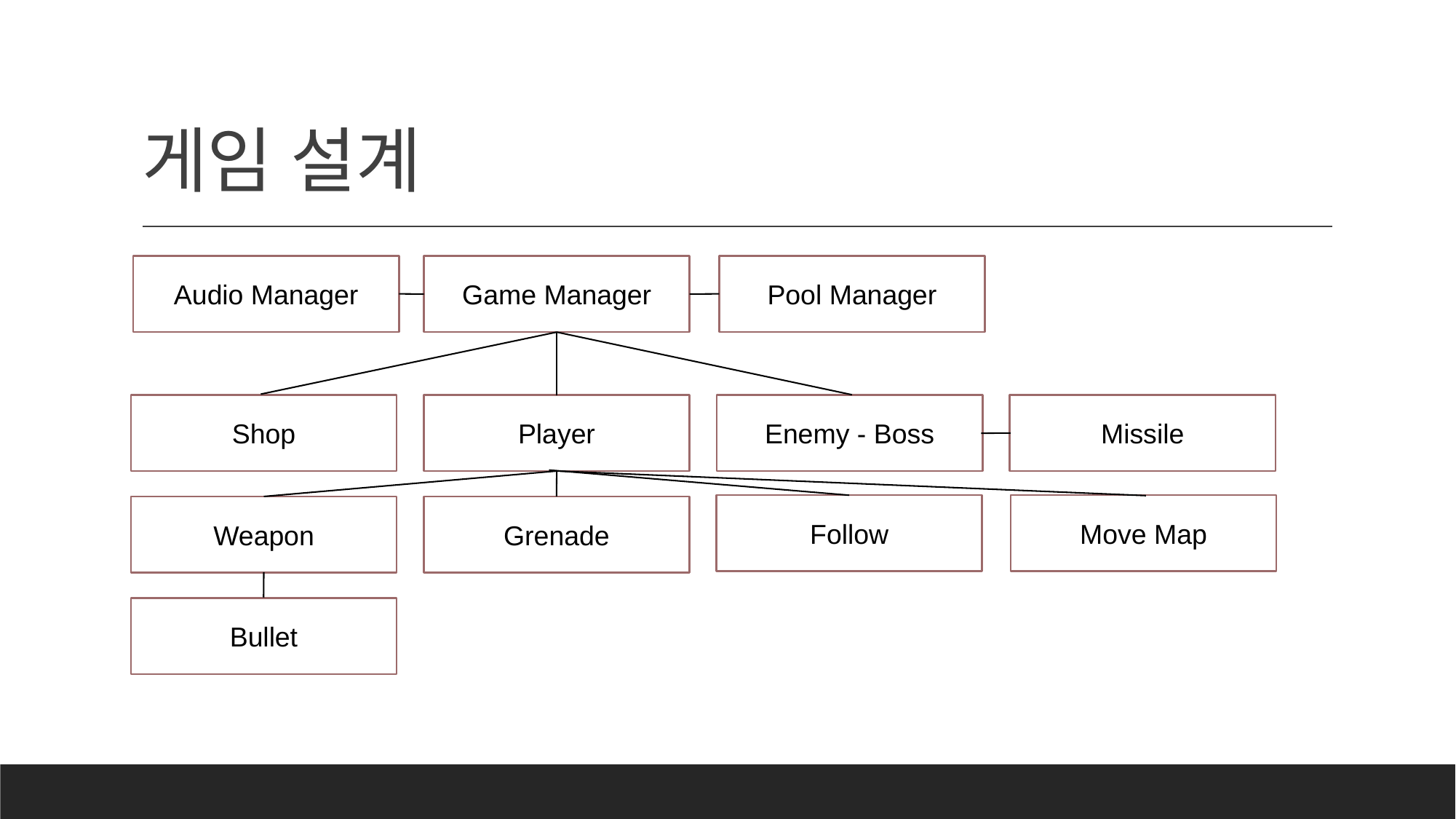

# 게임 설계
Pool Manager
Audio Manager
Game Manager
Missile
Shop
Player
Enemy - Boss
Follow
Move Map
Weapon
Grenade
Bullet